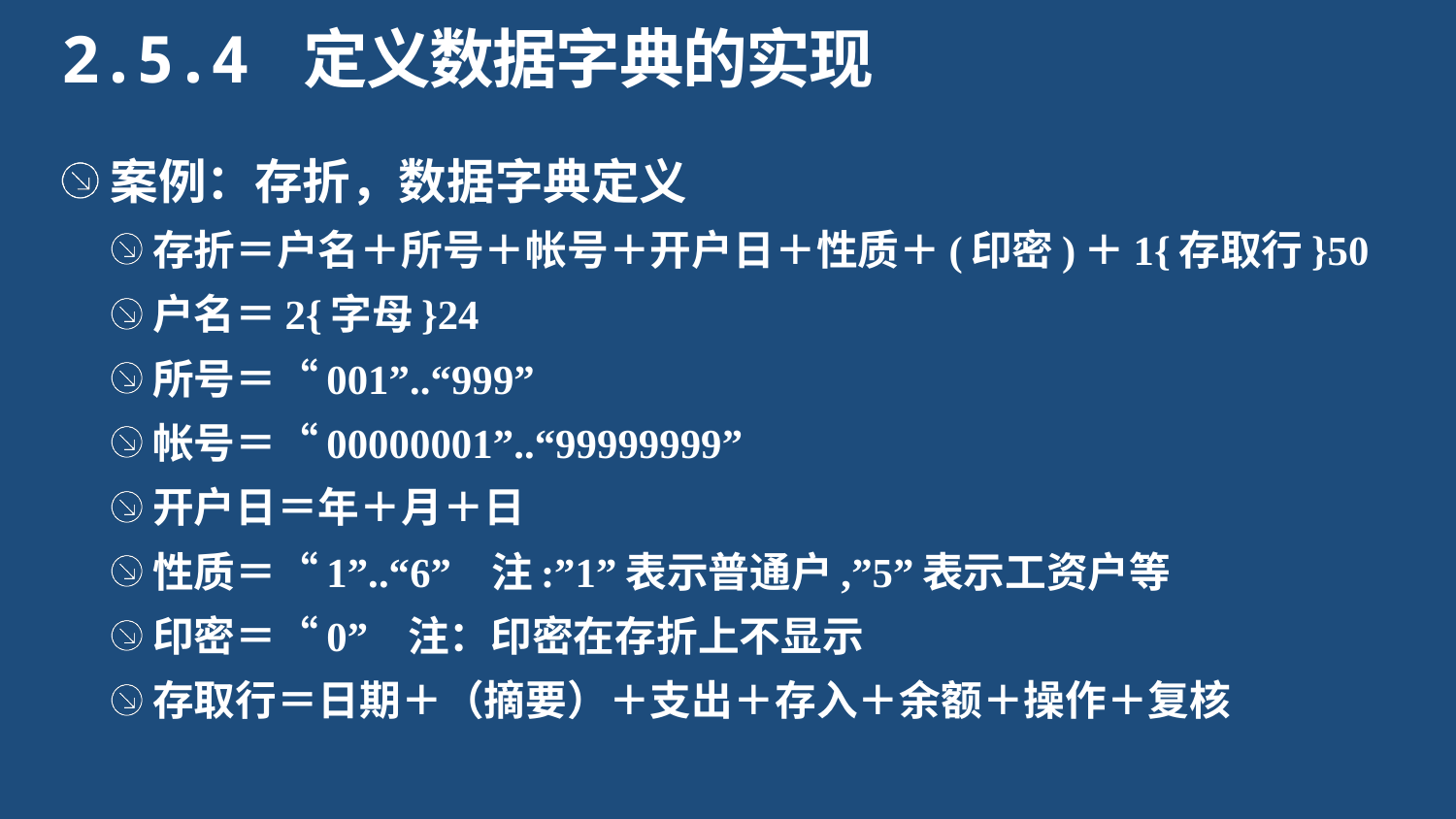

2.5.4 定义数据字典的实现
案例：存折，数据字典定义
存折＝户名＋所号＋帐号＋开户日＋性质＋(印密)＋1{存取行}50
户名＝2{字母}24
所号＝“001”..“999”
帐号＝“00000001”..“99999999”
开户日＝年＋月＋日
性质＝“1”..“6”   注:”1”表示普通户,”5”表示工资户等
印密＝“0”   注：印密在存折上不显示
存取行＝日期＋（摘要）＋支出＋存入＋余额＋操作＋复核